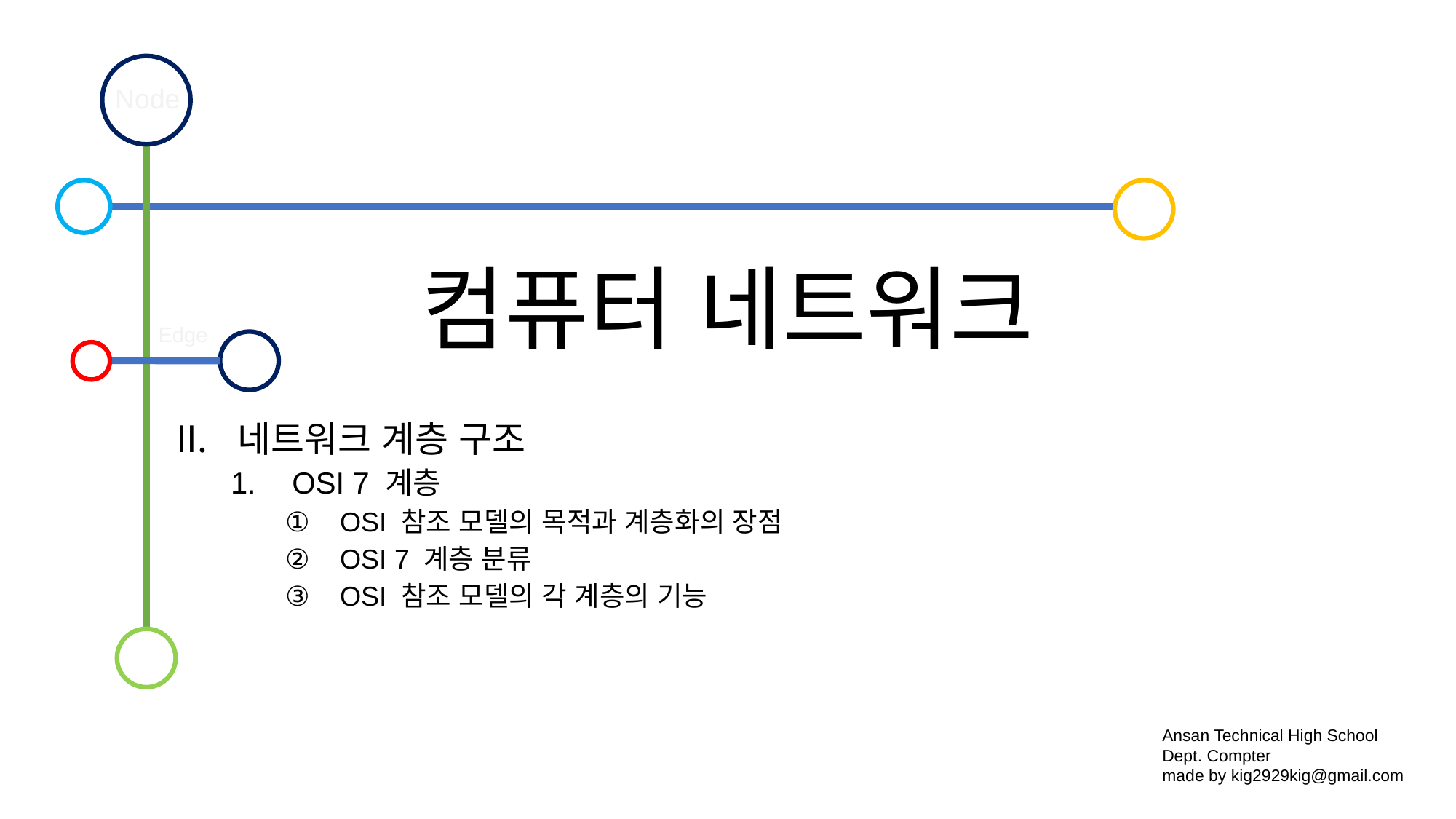

Node

# 컴퓨터 네트워크
Edge

네트워크 계층 구조
OSI 7 계층
OSI 참조 모델의 목적과 계층화의 장점
OSI 7 계층 분류
OSI 참조 모델의 각 계층의 기능

Ansan Technical High School
Dept. Compter
made by kig2929kig@gmail.com